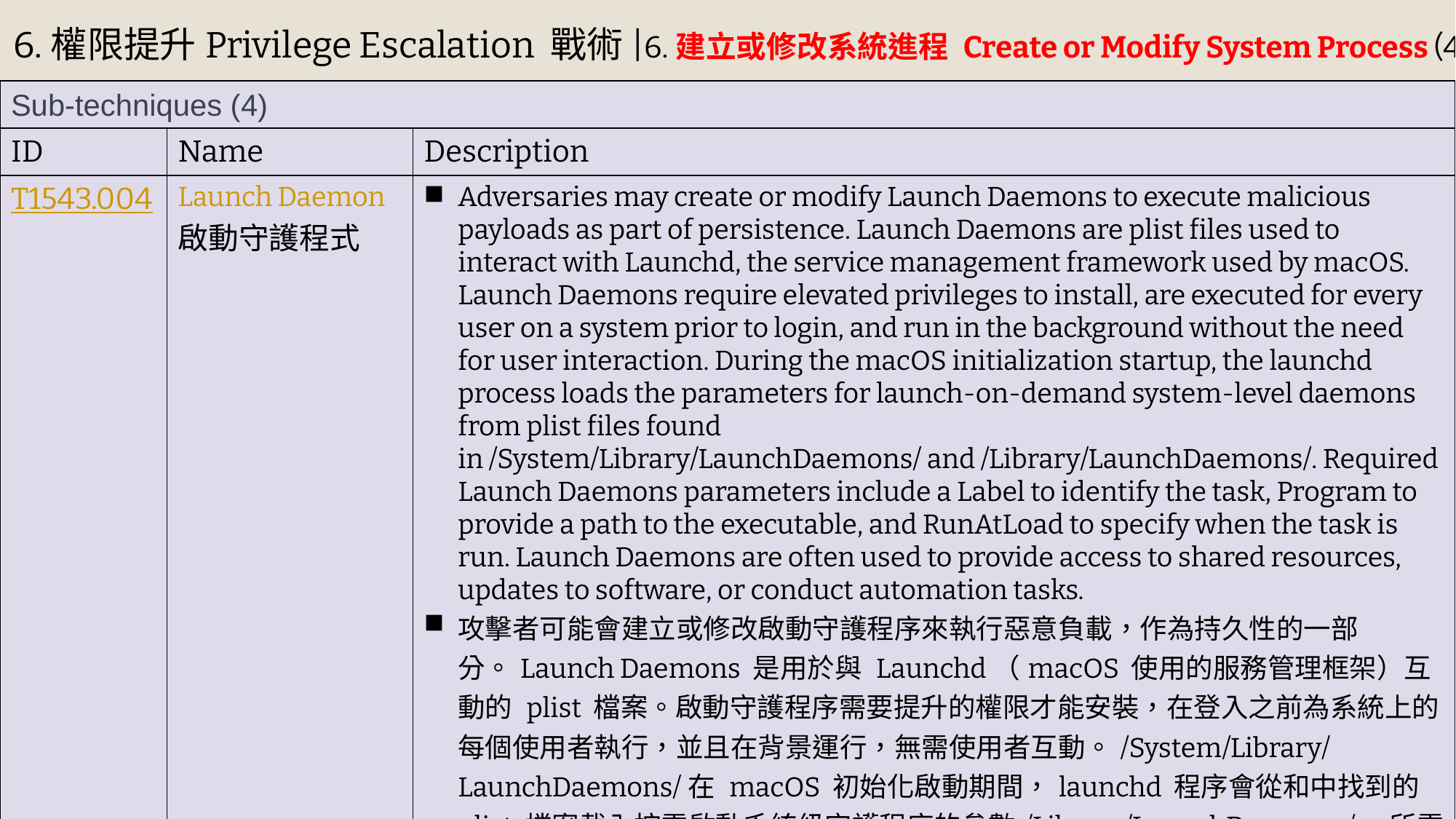

6.權限提升Privilege Escalation 戰術|6.建立或修改系統進程 Create or Modify System Process (4)技術
| Sub-techniques (4) |  |  |
| --- | --- | --- |
| ID | Name | Description |
| T1543.004 | Launch Daemon 啟動守護程式 | Adversaries may create or modify Launch Daemons to execute malicious payloads as part of persistence. Launch Daemons are plist files used to interact with Launchd, the service management framework used by macOS. Launch Daemons require elevated privileges to install, are executed for every user on a system prior to login, and run in the background without the need for user interaction. During the macOS initialization startup, the launchd process loads the parameters for launch-on-demand system-level daemons from plist files found in /System/Library/LaunchDaemons/ and /Library/LaunchDaemons/. Required Launch Daemons parameters include a Label to identify the task, Program to provide a path to the executable, and RunAtLoad to specify when the task is run. Launch Daemons are often used to provide access to shared resources, updates to software, or conduct automation tasks. 攻擊者可能會建立或修改啟動守護程序來執行惡意負載，作為持久性的一部分。Launch Daemons 是用於與 Launchd（macOS 使用的服務管理框架）互動的 plist 檔案。啟動守護程序需要提升的權限才能安裝，在登入之前為系統上的每個使用者執行，並且在背景運行，無需使用者互動。/System/Library/LaunchDaemons/在 macOS 初始化啟動期間，launchd 程序會從和中找到的 plist 檔案載入按需啟動系統級守護程序的參數/Library/LaunchDaemons/。所需的啟動守護程序參數包括Label用於標識任務、Program提供可執行檔的路徑以及RunAtLoad指定任務運行時間的參數。啟動守護程序通常用於提供對共享資源的存取、軟體更新或執行自動化任務。 |

63